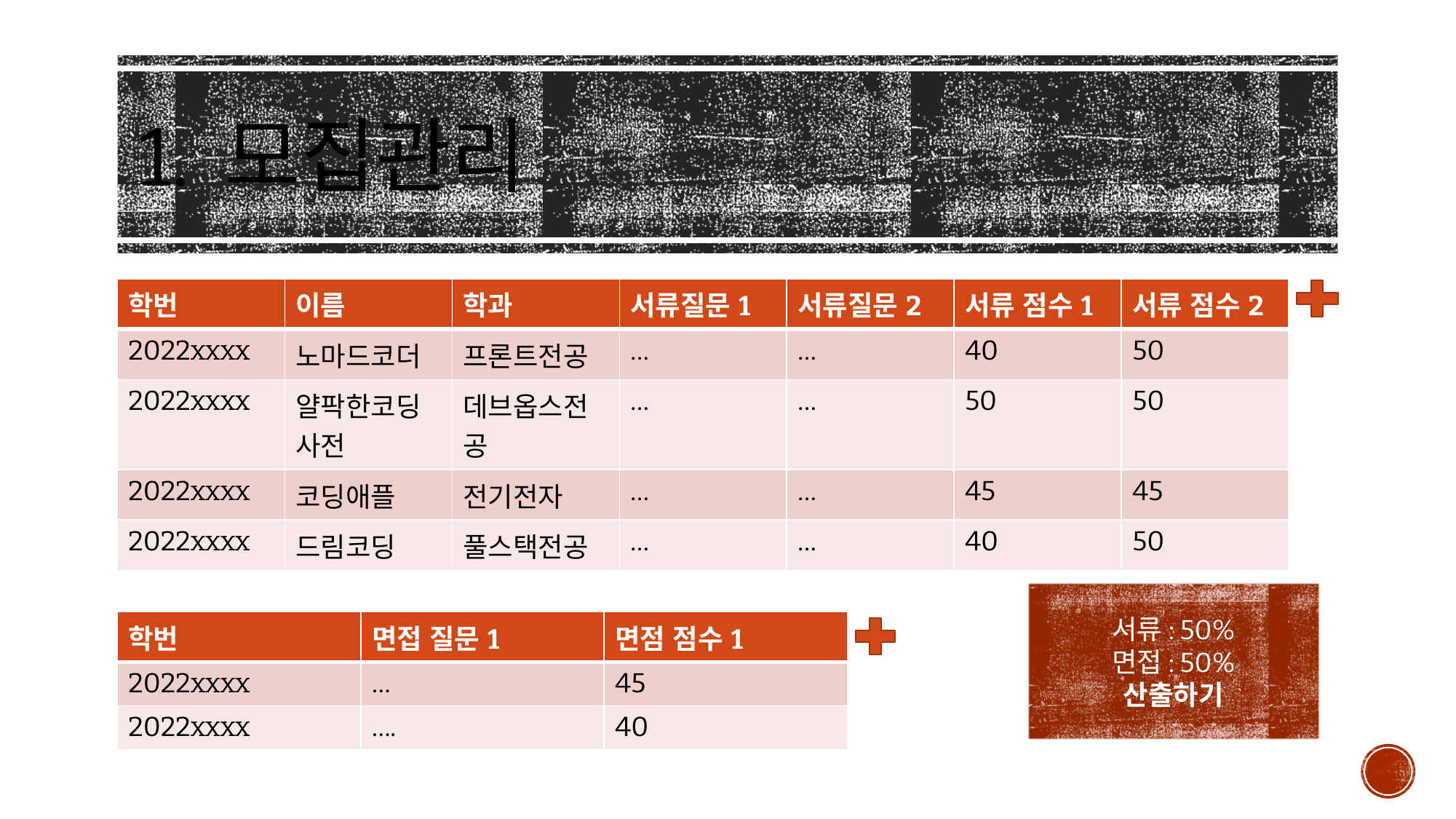

1. 모집관리

| 학번 | 이름 | 학과 | 서류질문1 | 서류질문2 | 서류 점수1 | 서류 점수2 |
| --- | --- | --- | --- | --- | --- | --- |
| 2022xxxx | 노마드코더 | 프론트전공 | … | … | 40 | 50 |
| 2022xxxx | 얄팍한코딩사전 | 데브옵스전공 | … | … | 50 | 50 |
| 2022xxxx | 코딩애플 | 전기전자 | … | … | 45 | 45 |
| 2022xxxx | 드림코딩 | 풀스택전공 | … | … | 40 | 50 |
서류: 50%
면접: 50%
산출하기
| 학번 | 면접 질문1 | 면점 점수1 |
| --- | --- | --- |
| 2022xxxx | … | 45 |
| 2022xxxx | …. | 40 |